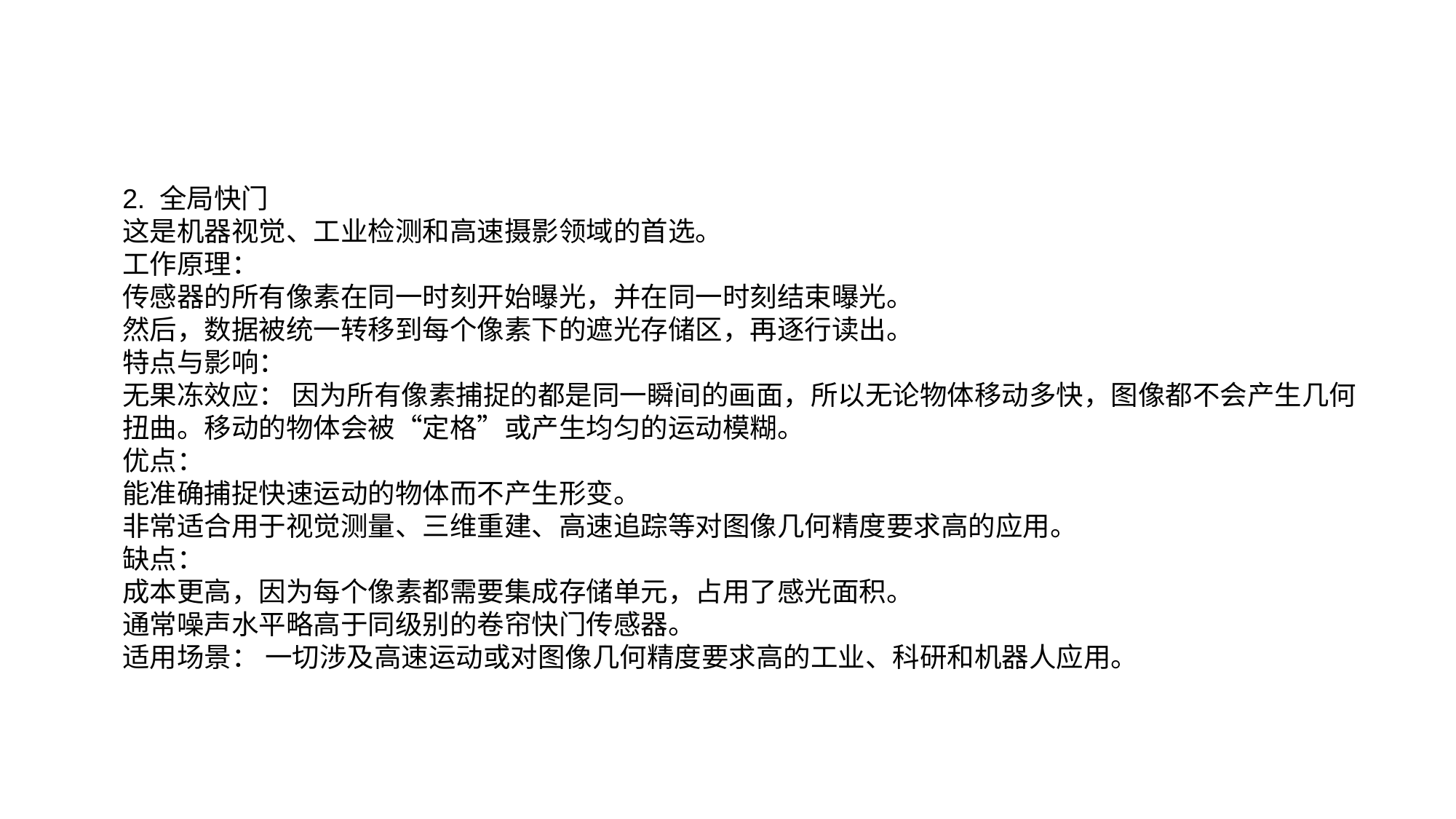

2. 全局快门
这是机器视觉、工业检测和高速摄影领域的首选。
工作原理：
传感器的所有像素在同一时刻开始曝光，并在同一时刻结束曝光。
然后，数据被统一转移到每个像素下的遮光存储区，再逐行读出。
特点与影响：
无果冻效应： 因为所有像素捕捉的都是同一瞬间的画面，所以无论物体移动多快，图像都不会产生几何扭曲。移动的物体会被“定格”或产生均匀的运动模糊。
优点：
能准确捕捉快速运动的物体而不产生形变。
非常适合用于视觉测量、三维重建、高速追踪等对图像几何精度要求高的应用。
缺点：
成本更高，因为每个像素都需要集成存储单元，占用了感光面积。
通常噪声水平略高于同级别的卷帘快门传感器。
适用场景： 一切涉及高速运动或对图像几何精度要求高的工业、科研和机器人应用。